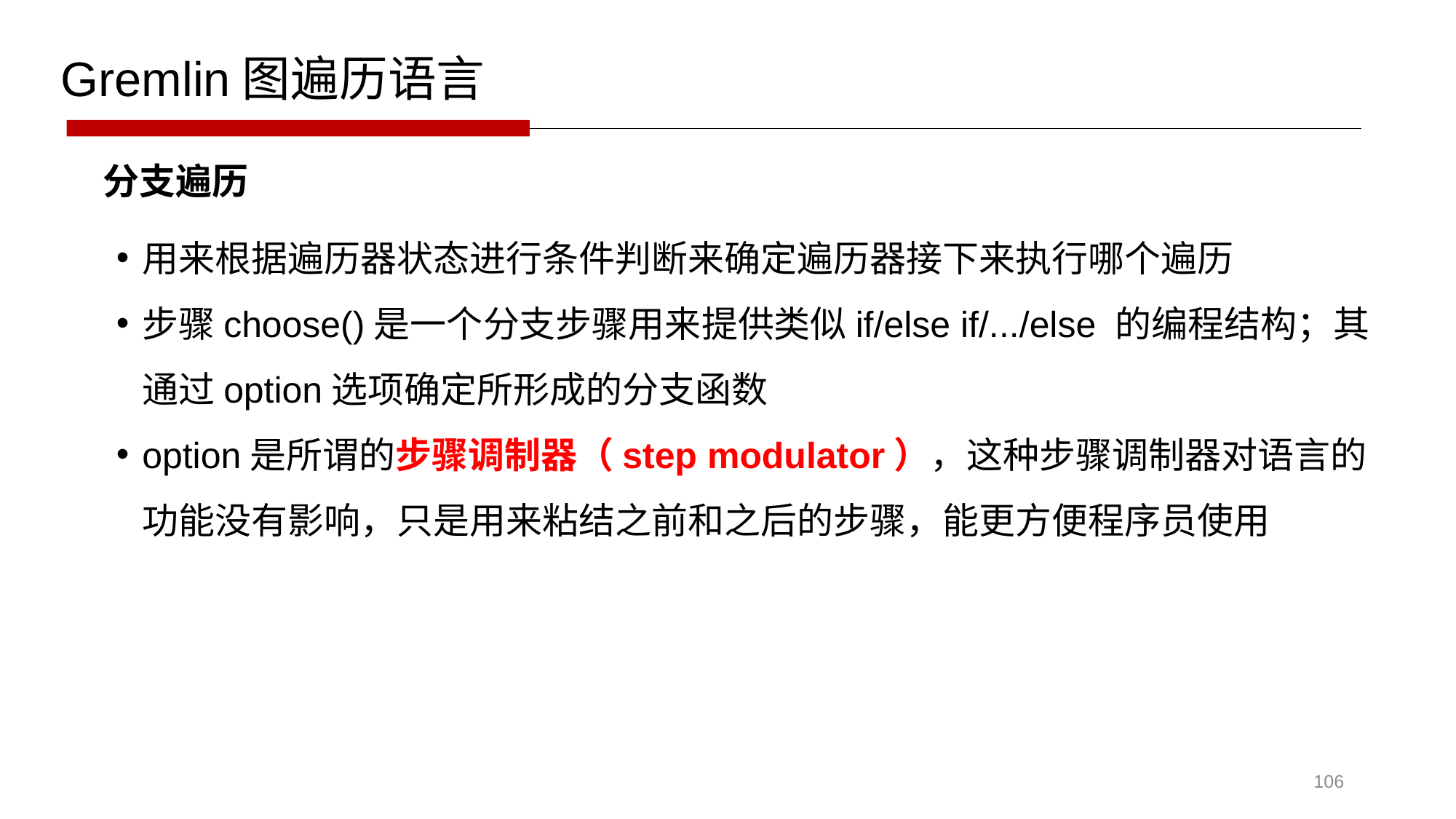

Gremlin图遍历语言

分支遍历
用来根据遍历器状态进行条件判断来确定遍历器接下来执行哪个遍历
步骤choose()是一个分支步骤用来提供类似if/else if/.../else 的编程结构；其通过option选项确定所形成的分支函数
option是所谓的步骤调制器（step modulator），这种步骤调制器对语言的功能没有影响，只是用来粘结之前和之后的步骤，能更方便程序员使用
106